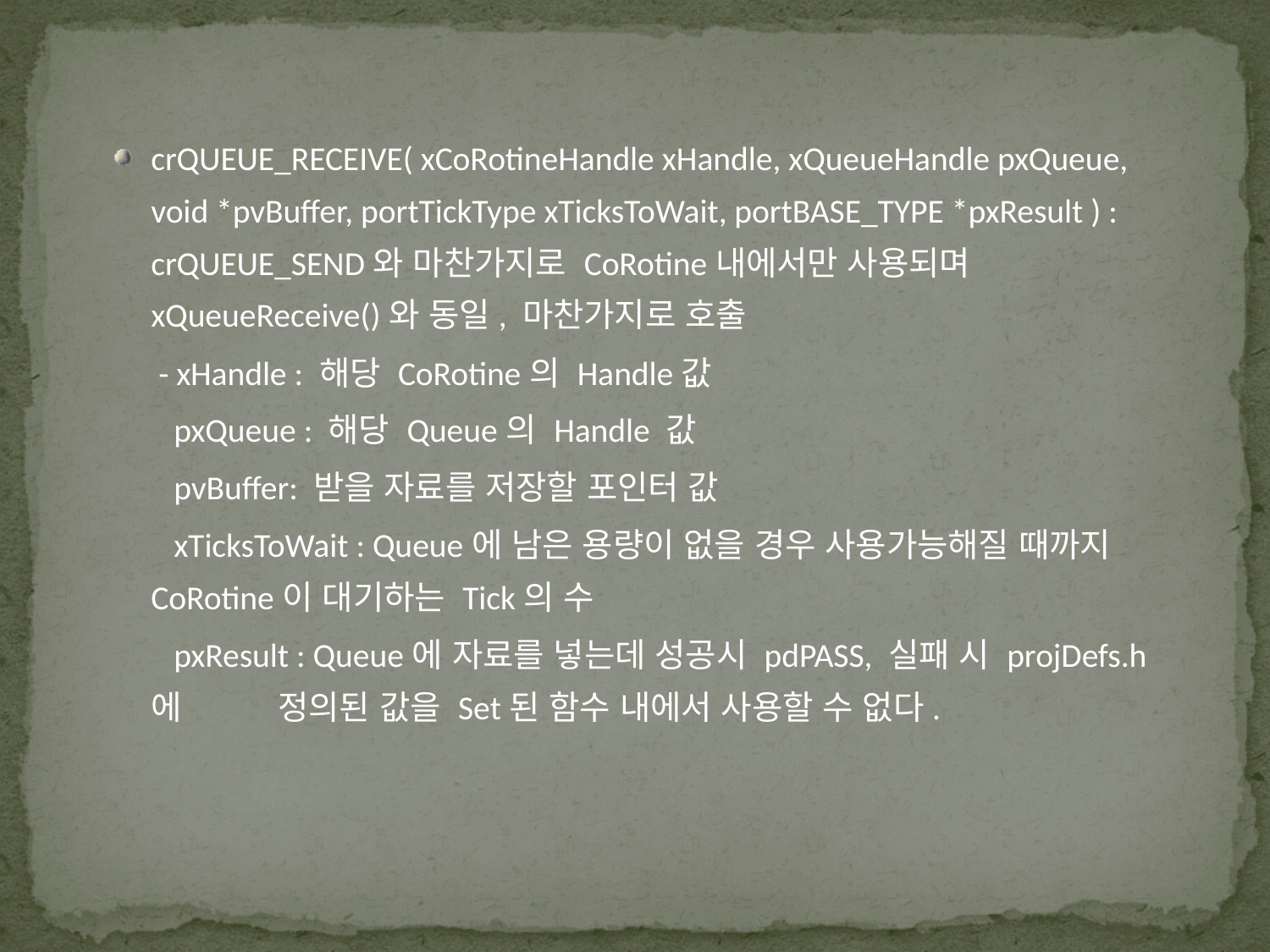

crQUEUE_RECEIVE( xCoRotineHandle xHandle, xQueueHandle pxQueue, void *pvBuffer, portTickType xTicksToWait, portBASE_TYPE *pxResult ) : 	crQUEUE_SEND와 마찬가지로 CoRotine내에서만 사용되며 	xQueueReceive()와 동일, 마찬가지로 호출
      - xHandle : 해당 CoRotine의 Handle값
        pxQueue : 해당 Queue의 Handle 값
        pvBuffer: 받을 자료를 저장할 포인터 값
        xTicksToWait : Queue에 남은 용량이 없을 경우 사용가능해질 때까지 	CoRotine이 대기하는 Tick의 수
        pxResult : Queue에 자료를 넣는데 성공시 pdPASS, 실패 시 projDefs.h에 	정의된 값을 Set된 함수 내에서 사용할 수 없다.